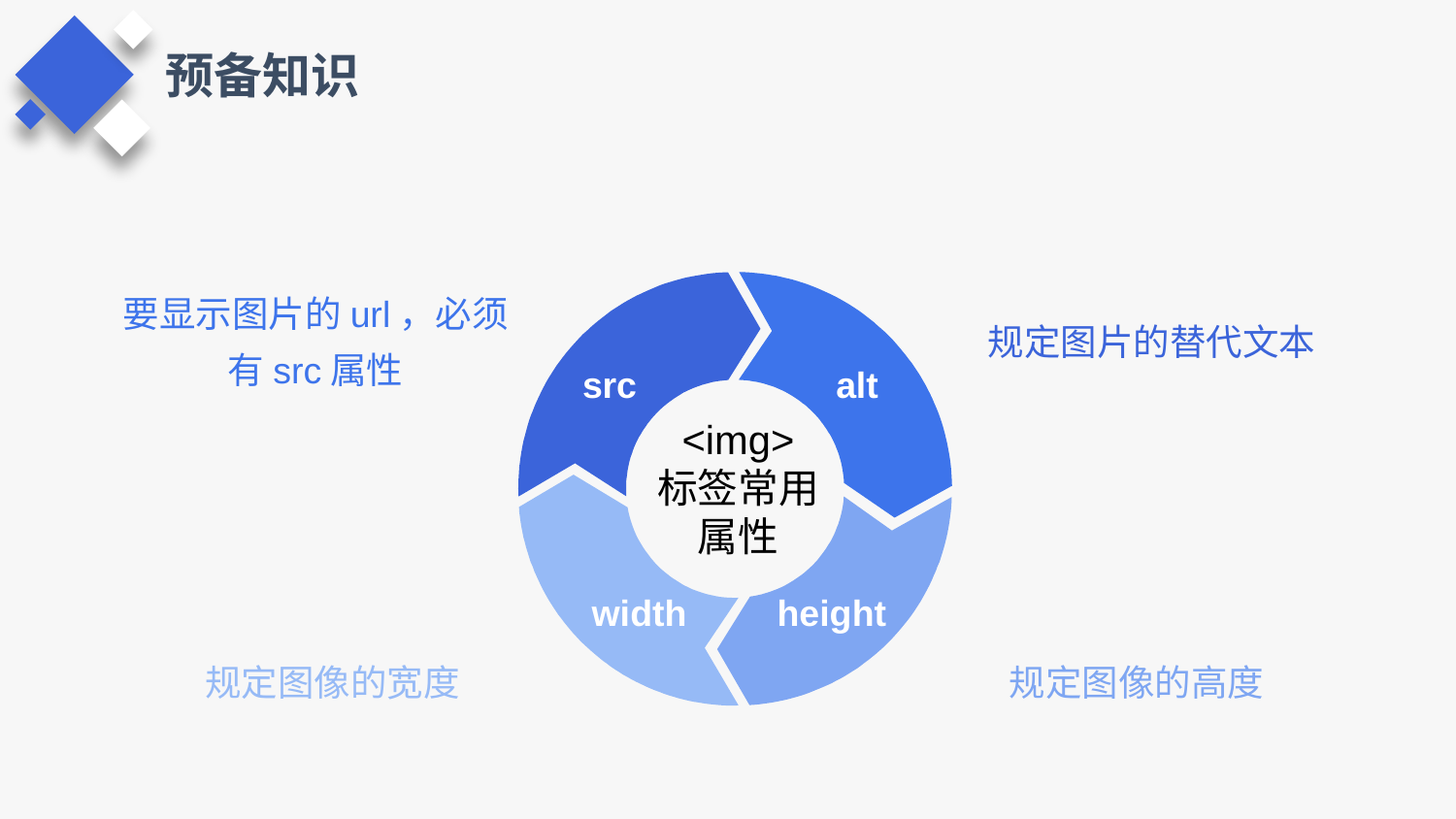

预备知识

要显示图片的url，必须有src属性
规定图片的替代文本

src
alt
<img>
标签常用属性

规定图像的宽度
规定图像的高度
width
height